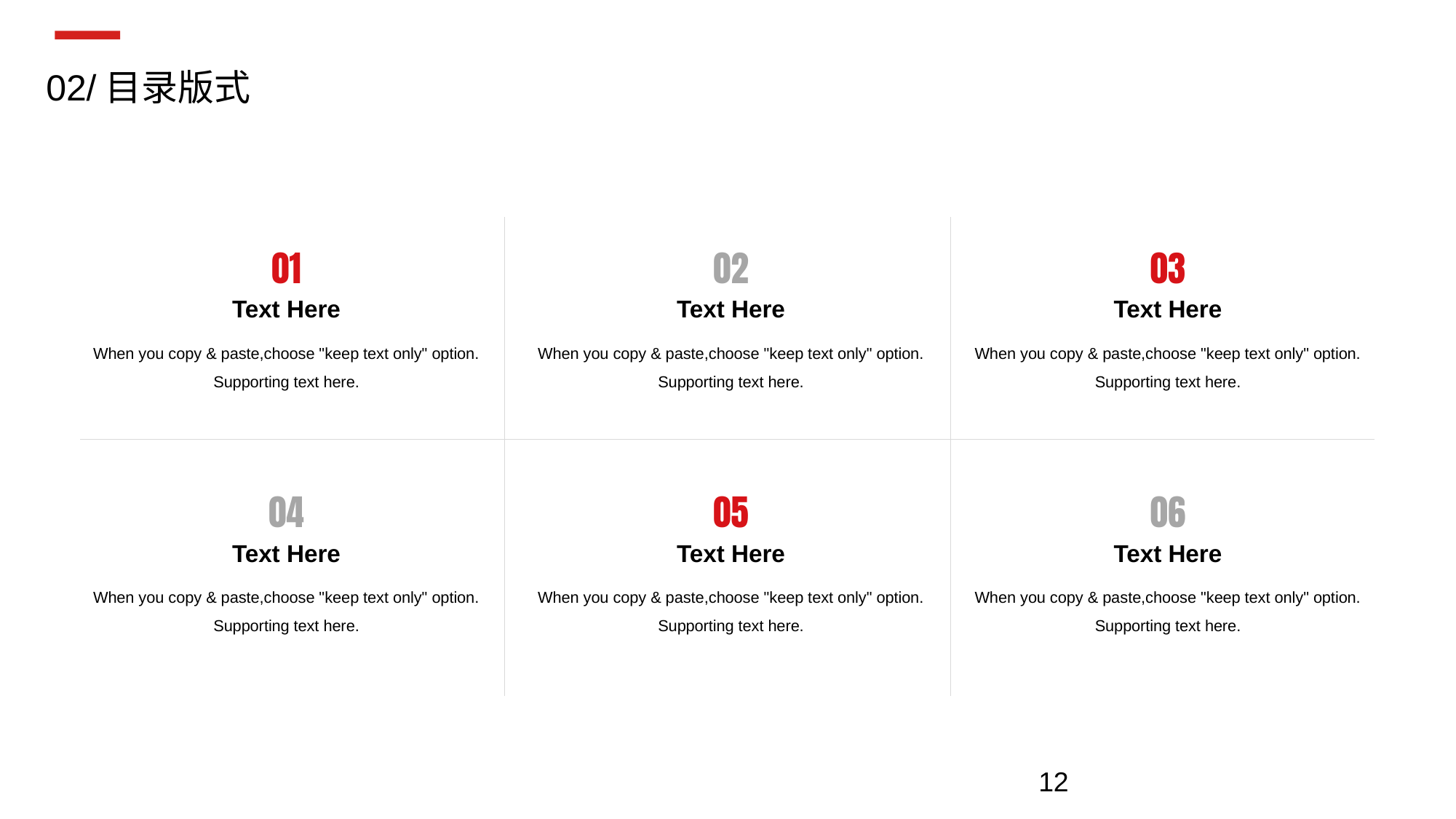

02/目录版式
01
Text Here
When you copy & paste,choose "keep text only" option.
Supporting text here.
02
Text Here
When you copy & paste,choose "keep text only" option.
Supporting text here.
03
Text Here
When you copy & paste,choose "keep text only" option.
Supporting text here.
04
Text Here
When you copy & paste,choose "keep text only" option.
Supporting text here.
05
Text Here
When you copy & paste,choose "keep text only" option.
Supporting text here.
06
Text Here
When you copy & paste,choose "keep text only" option.
Supporting text here.
12